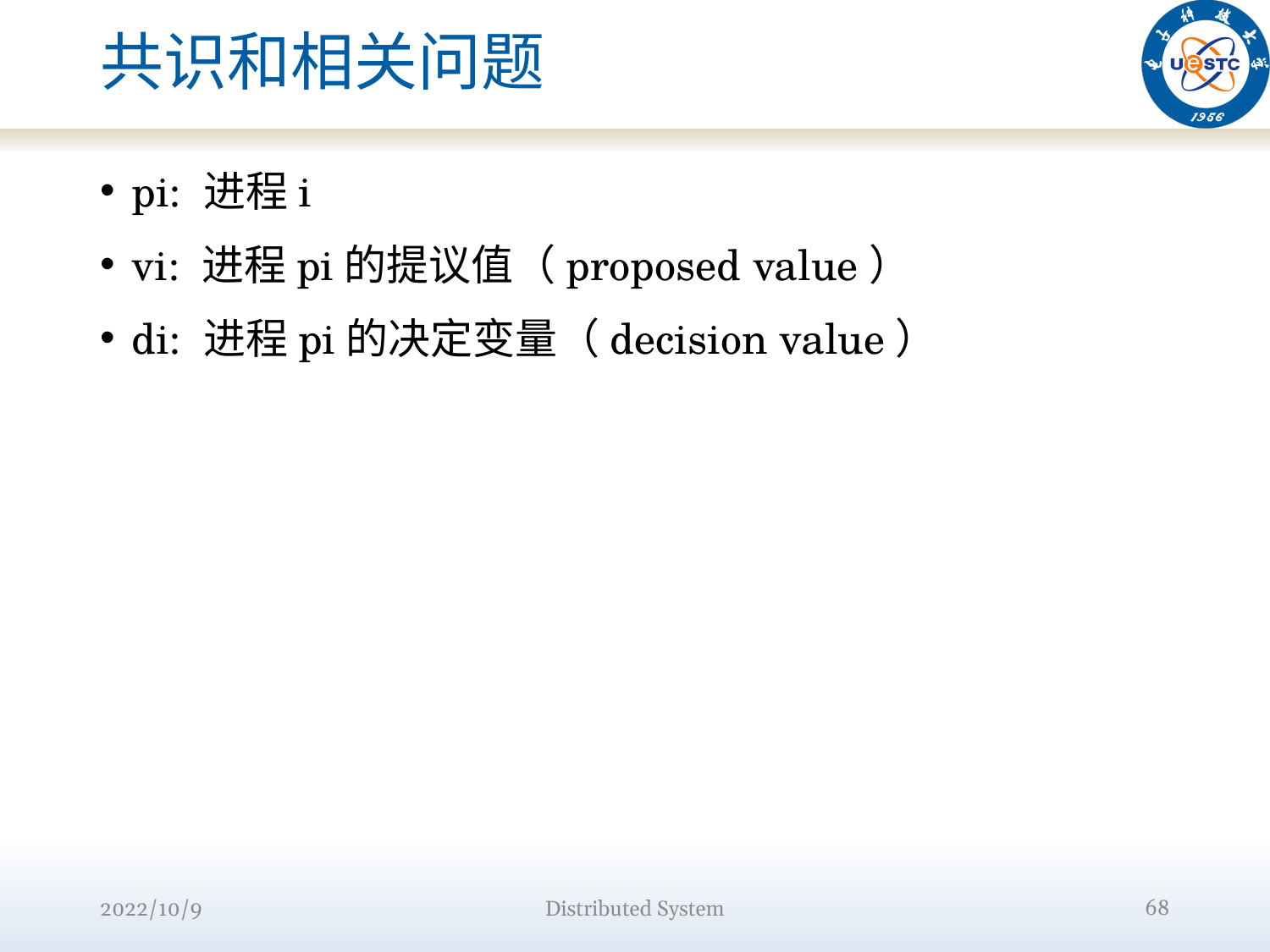

# 共识和相关问题
pi: 进程i
vi: 进程pi的提议值（proposed value）
di: 进程pi的决定变量（decision value）
2022/10/9
Distributed System
68